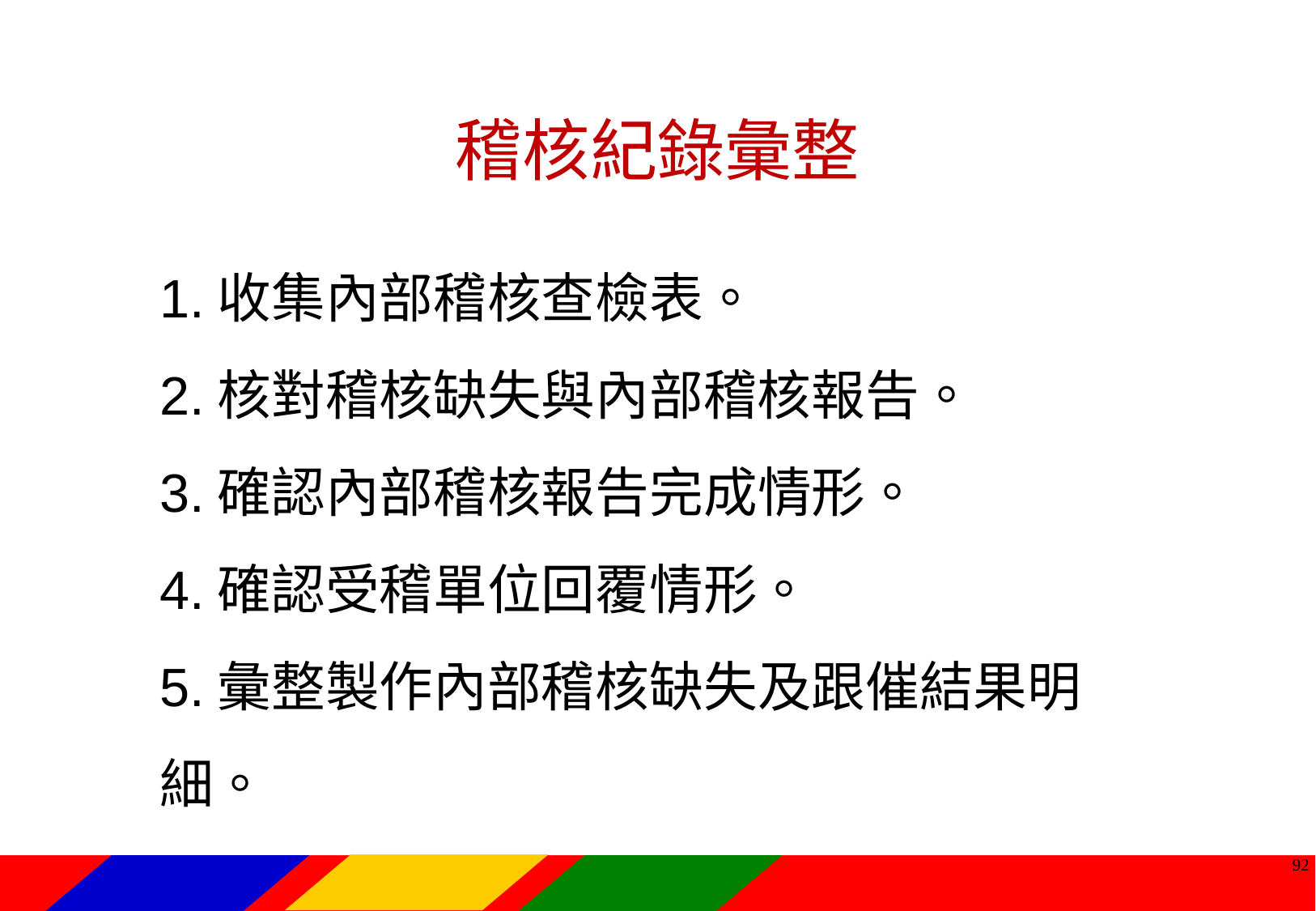

稽核紀錄彙整
1.收集內部稽核查檢表。
2.核對稽核缺失與內部稽核報告。
3.確認內部稽核報告完成情形。
4.確認受稽單位回覆情形。
5.彙整製作內部稽核缺失及跟催結果明細。
92